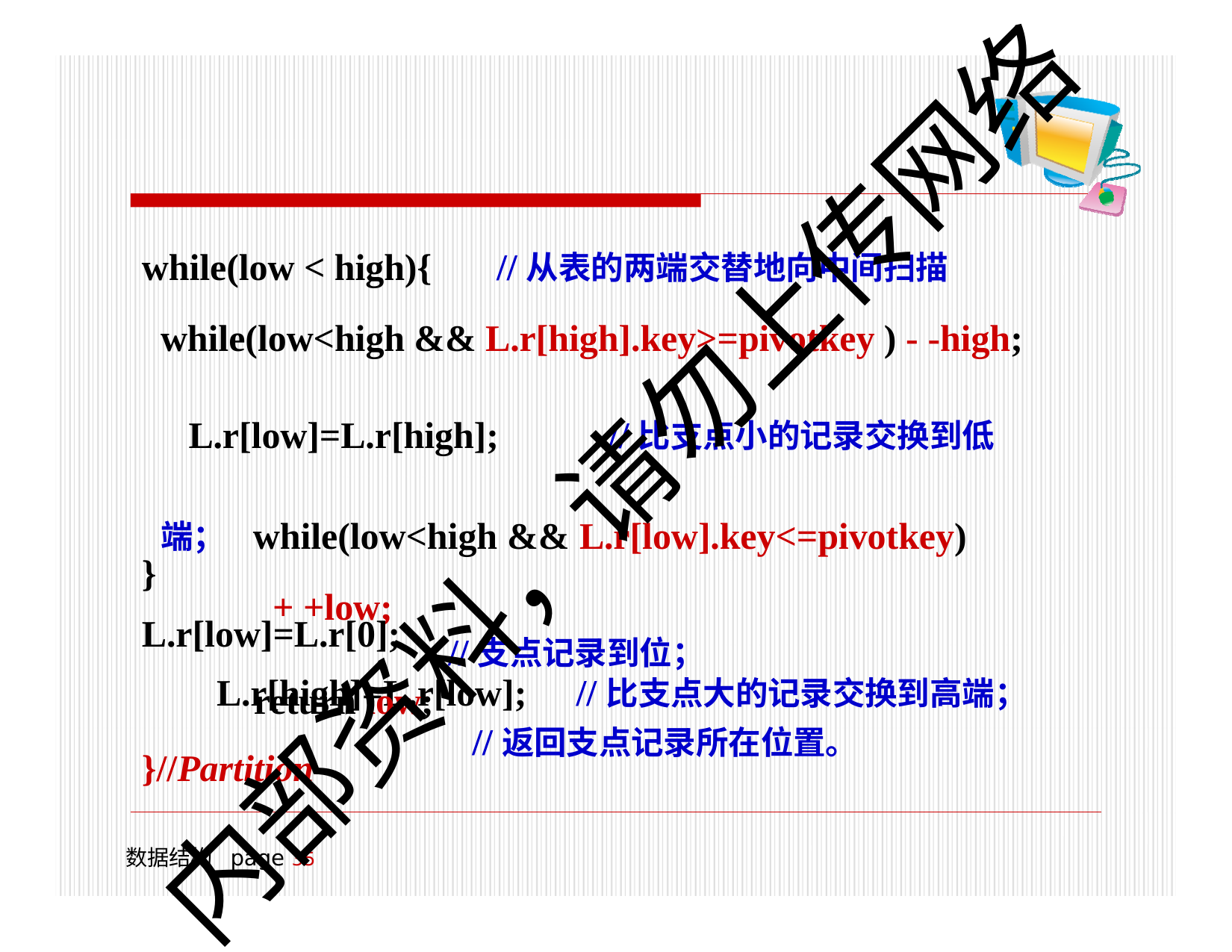

while(low < high){	//从表的两端交替地向中间扫描 while(low<high && L.r[high].key>=pivotkey ) - -high;
L.r[low]=L.r[high];	//比支点小的记录交换到低端；  while(low<high && L.r[low].key<=pivotkey)	+ +low;
L.r[high]=L.r[low];	//比支点大的记录交换到高端；

内部资料，请勿上传网络
}
L.r[low]=L.r[0];
return low;
}//Partition
//支点记录到位；
//返回支点记录所在位置。

数据结构	page 35